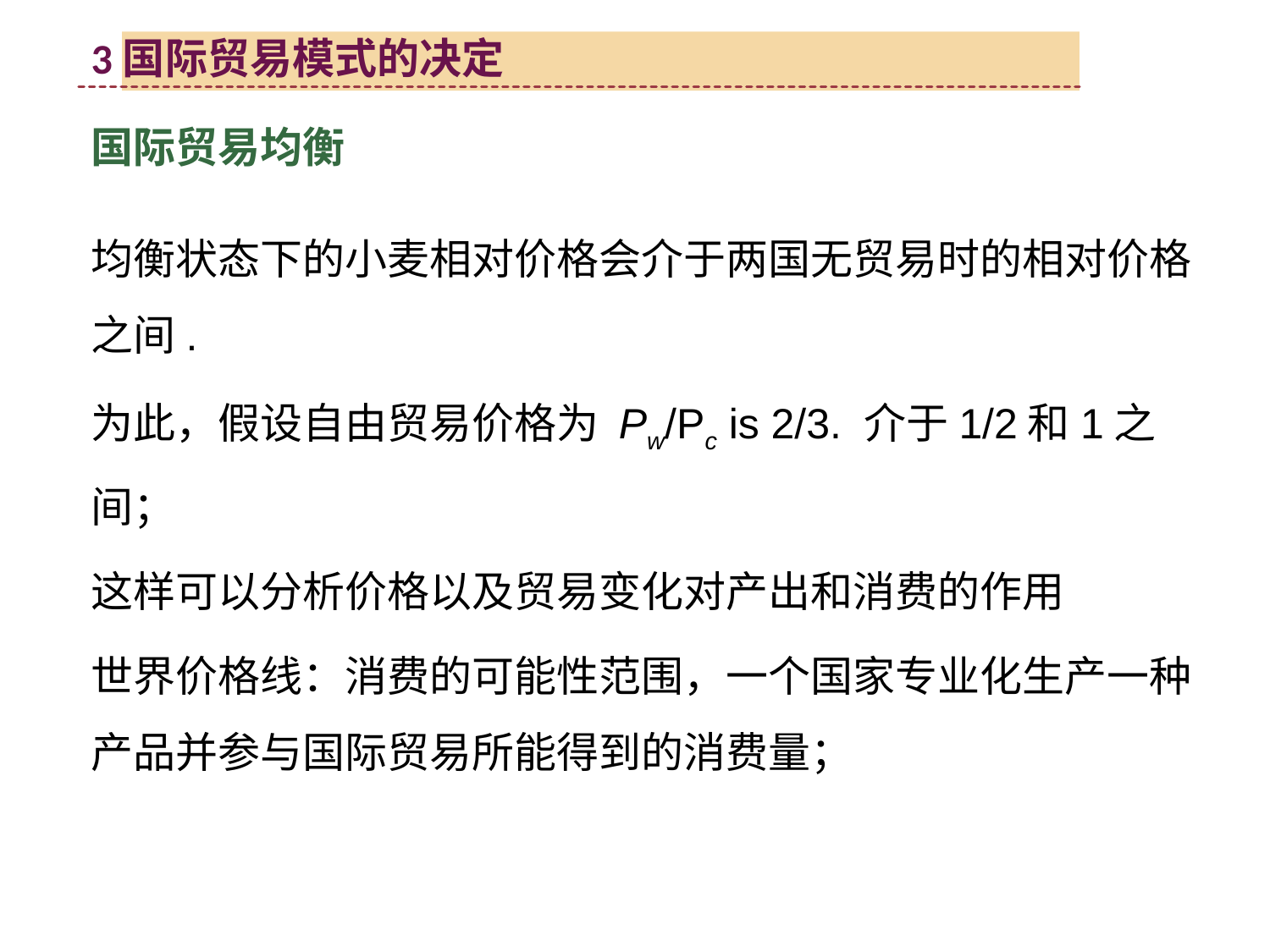

3国际贸易模式的决定

国际贸易均衡
均衡状态下的小麦相对价格会介于两国无贸易时的相对价格之间.
为此，假设自由贸易价格为 Pw/Pc is 2/3. 介于1/2和1之间；
这样可以分析价格以及贸易变化对产出和消费的作用
世界价格线：消费的可能性范围，一个国家专业化生产一种产品并参与国际贸易所能得到的消费量；